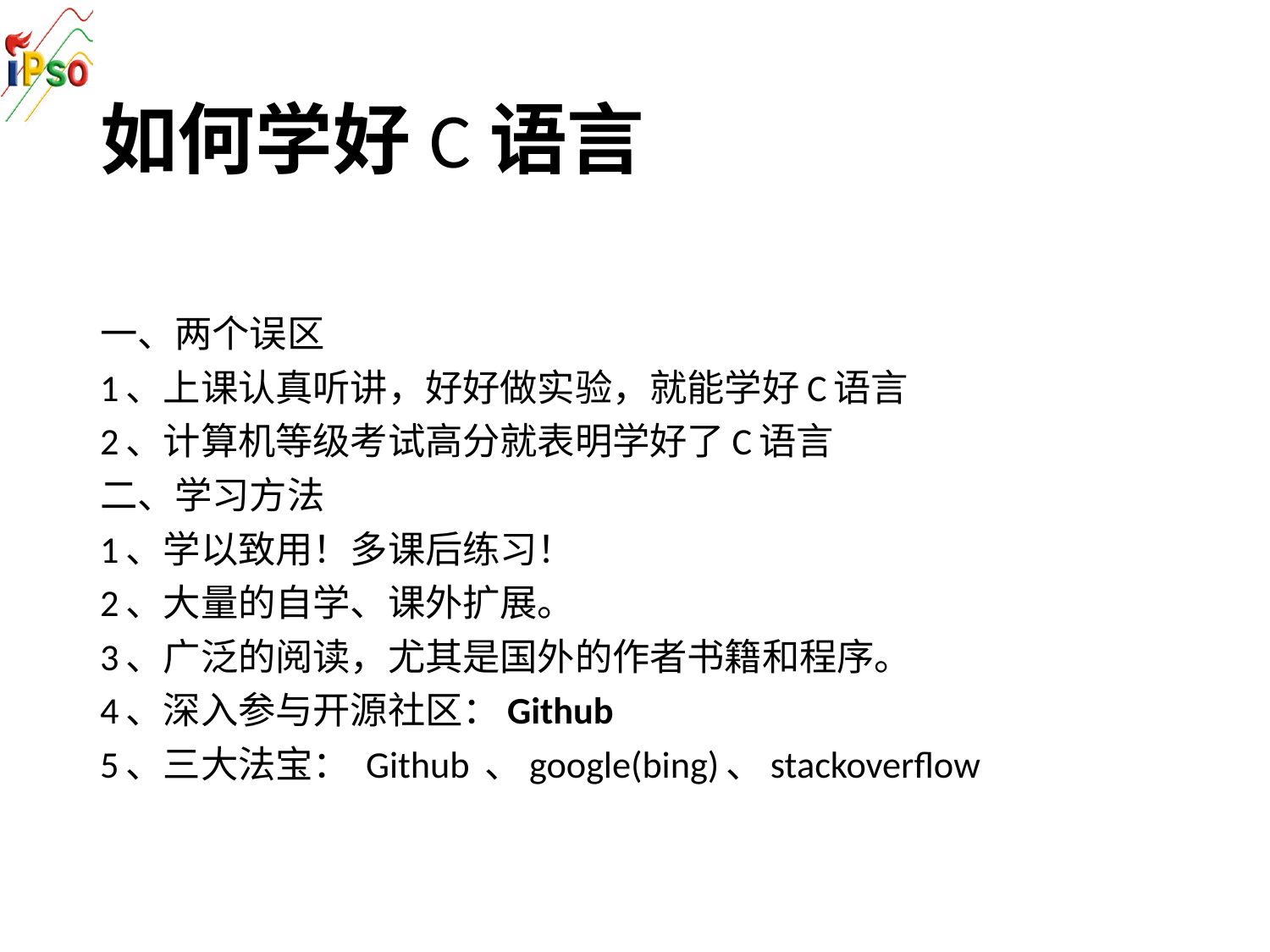

# 如何学好C语言
一、两个误区
1、上课认真听讲，好好做实验，就能学好C语言
2、计算机等级考试高分就表明学好了C语言
二、学习方法
1、学以致用！多课后练习！
2、大量的自学、课外扩展。
3、广泛的阅读，尤其是国外的作者书籍和程序。
4、深入参与开源社区：Github
5、三大法宝： Github 、google(bing)、stackoverflow